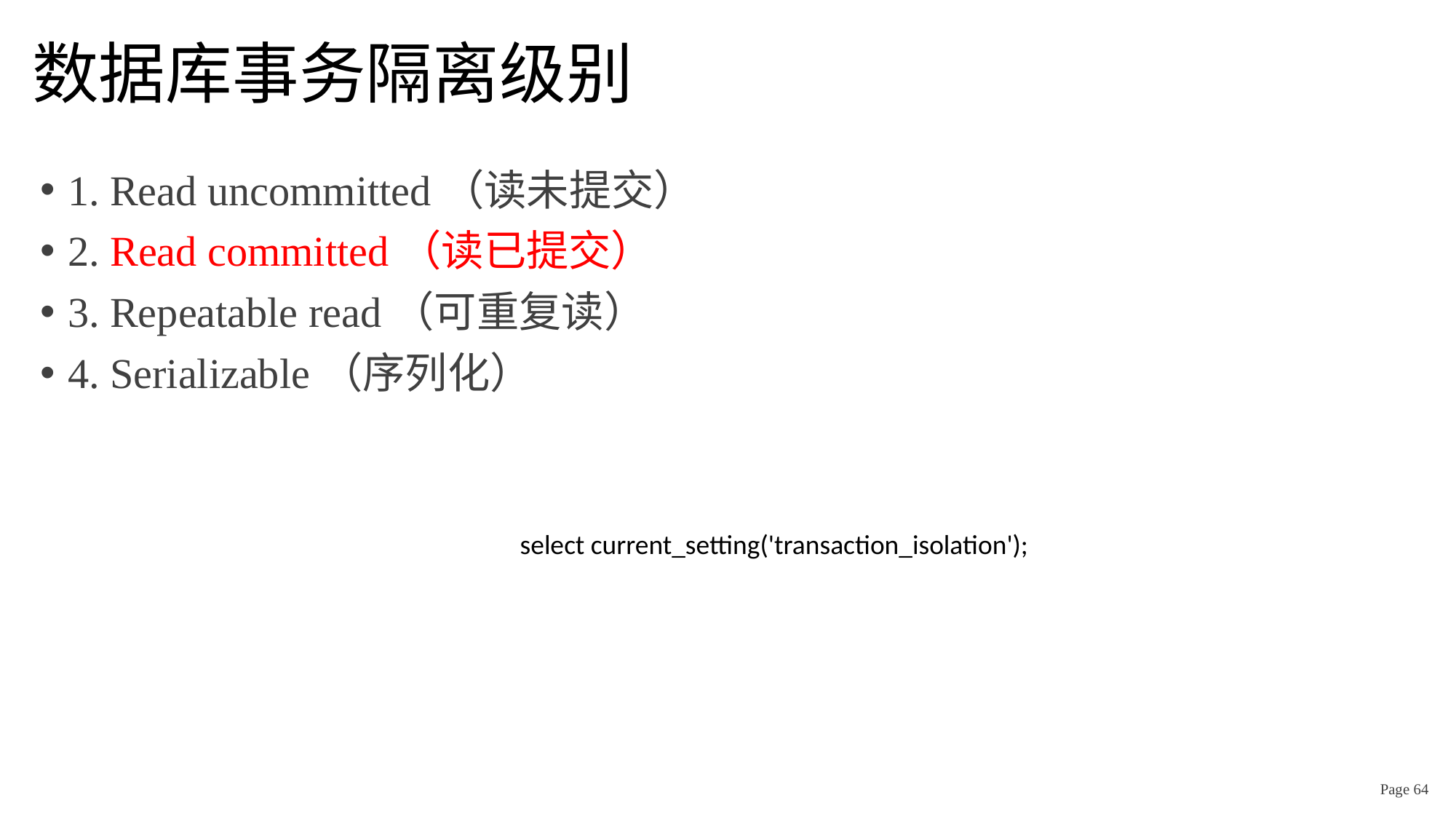

# 数据库事务隔离级别
1. Read uncommitted（读未提交）
2. Read committed（读已提交）
3. Repeatable read（可重复读）
4. Serializable（序列化）
select current_setting('transaction_isolation');